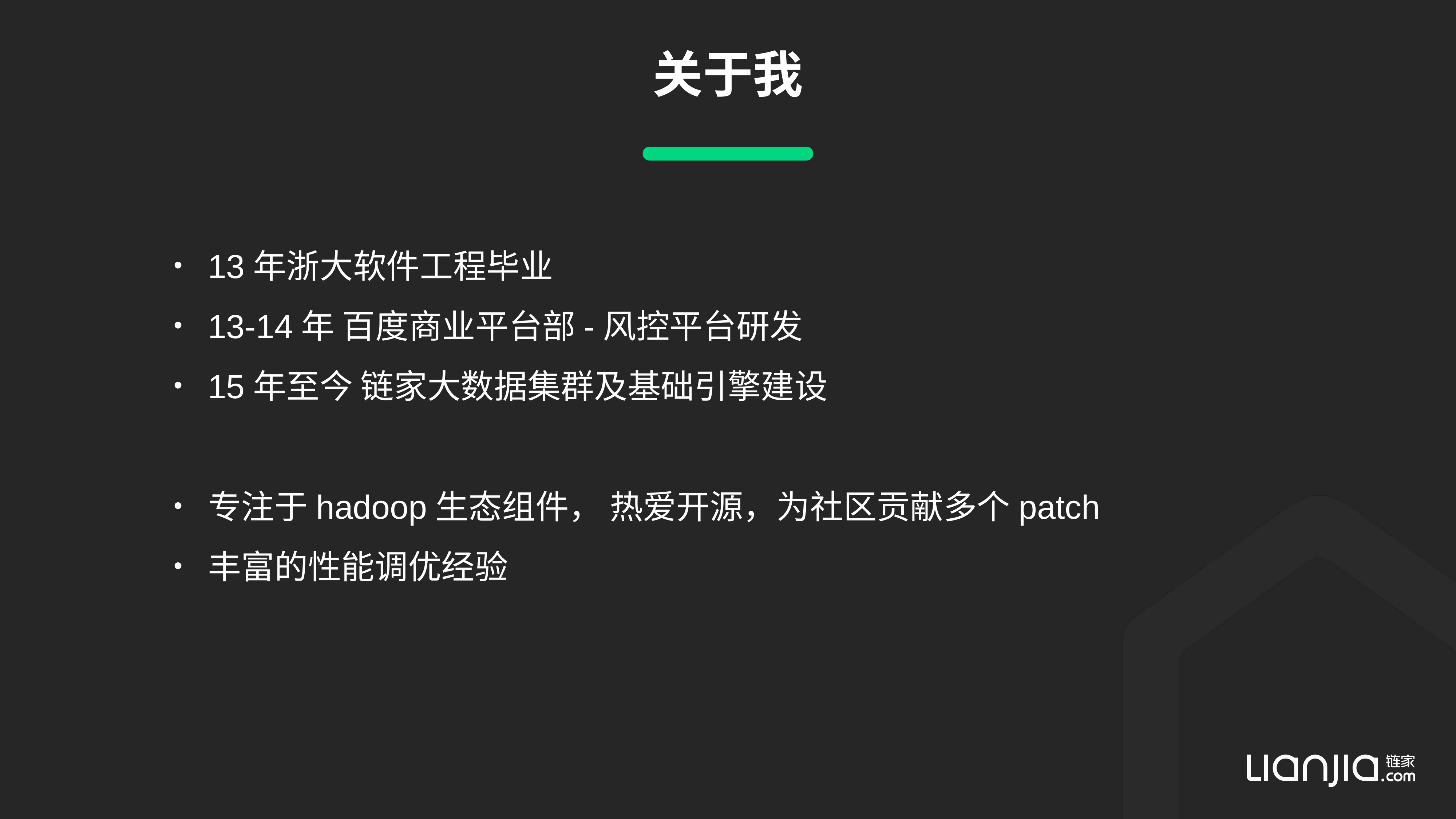

# 关于我
13年浙大软件工程毕业
13-14年 百度商业平台部-风控平台研发
15年至今 链家大数据集群及基础引擎建设

专注于hadoop生态组件， 热爱开源，为社区贡献多个patch
丰富的性能调优经验